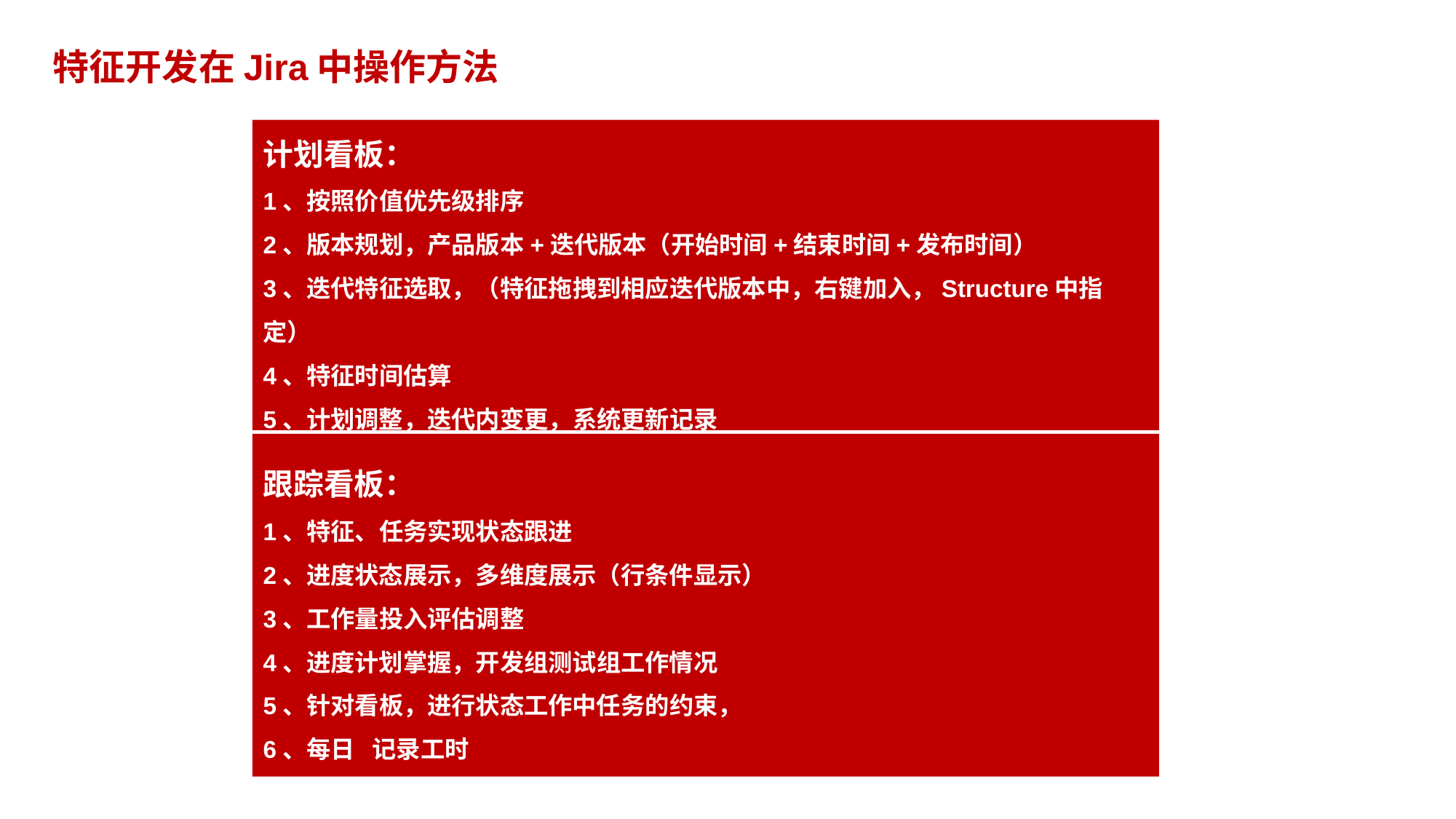

特征开发在Jira中操作方法

计划看板：
1、按照价值优先级排序
2、版本规划，产品版本+迭代版本（开始时间+结束时间+发布时间）
3、迭代特征选取，（特征拖拽到相应迭代版本中，右键加入，Structure中指定）
4、特征时间估算
5、计划调整，迭代内变更，系统更新记录
跟踪看板：
1、特征、任务实现状态跟进
2、进度状态展示，多维度展示（行条件显示）
3、工作量投入评估调整
4、进度计划掌握，开发组测试组工作情况
5、针对看板，进行状态工作中任务的约束，
6、每日 	记录工时